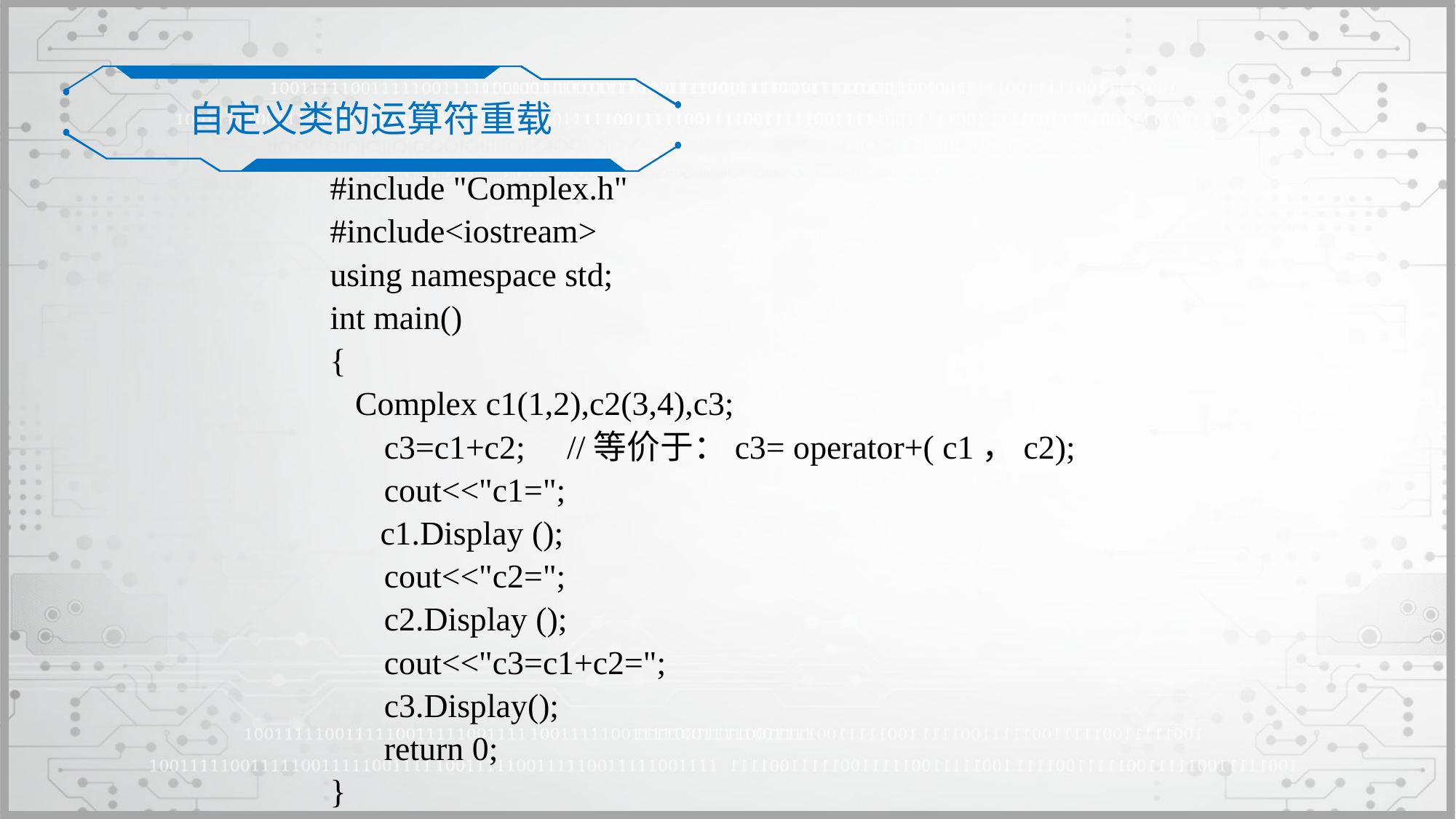

自定义类的运算符重载
#include "Complex.h"
#include<iostream>
using namespace std;
int main()
{
   Complex c1(1,2),c2(3,4),c3;
	c3=c1+c2;     //等价于：c3= operator+( c1，c2);
	cout<<"c1=";
      c1.Display ();
	cout<<"c2=";
	c2.Display ();
	cout<<"c3=c1+c2=";
	c3.Display();
	return 0;
}